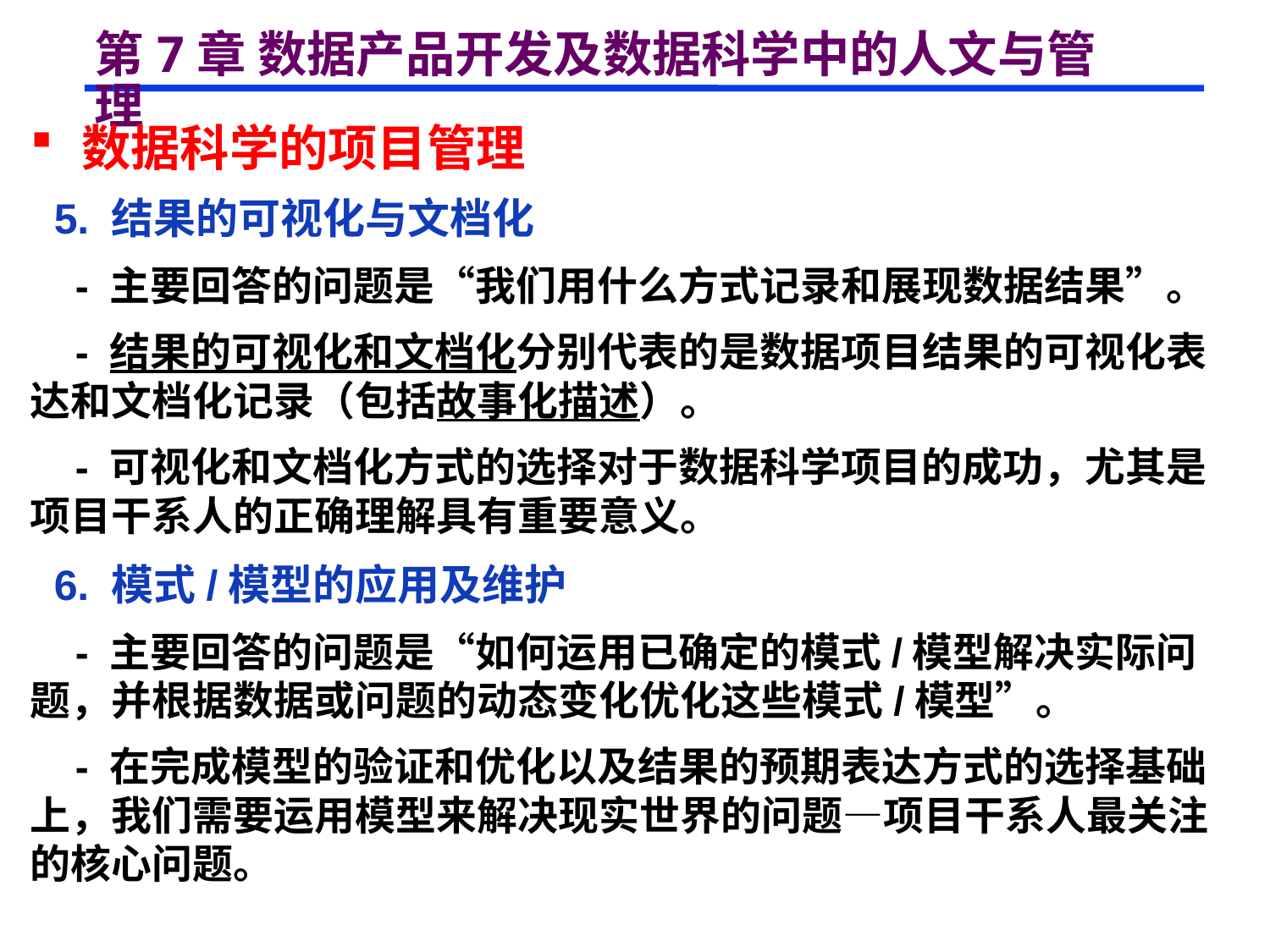

# 第7章 数据产品开发及数据科学中的人文与管理
 数据科学的项目管理
  5. 结果的可视化与文档化
    - 主要回答的问题是“我们用什么方式记录和展现数据结果”。
    - 结果的可视化和文档化分别代表的是数据项目结果的可视化表达和文档化记录（包括故事化描述）。
    - 可视化和文档化方式的选择对于数据科学项目的成功，尤其是项目干系人的正确理解具有重要意义。
  6. 模式/模型的应用及维护
    - 主要回答的问题是“如何运用已确定的模式/模型解决实际问题，并根据数据或问题的动态变化优化这些模式/模型”。
    - 在完成模型的验证和优化以及结果的预期表达方式的选择基础上，我们需要运用模型来解决现实世界的问题—项目干系人最关注的核心问题。